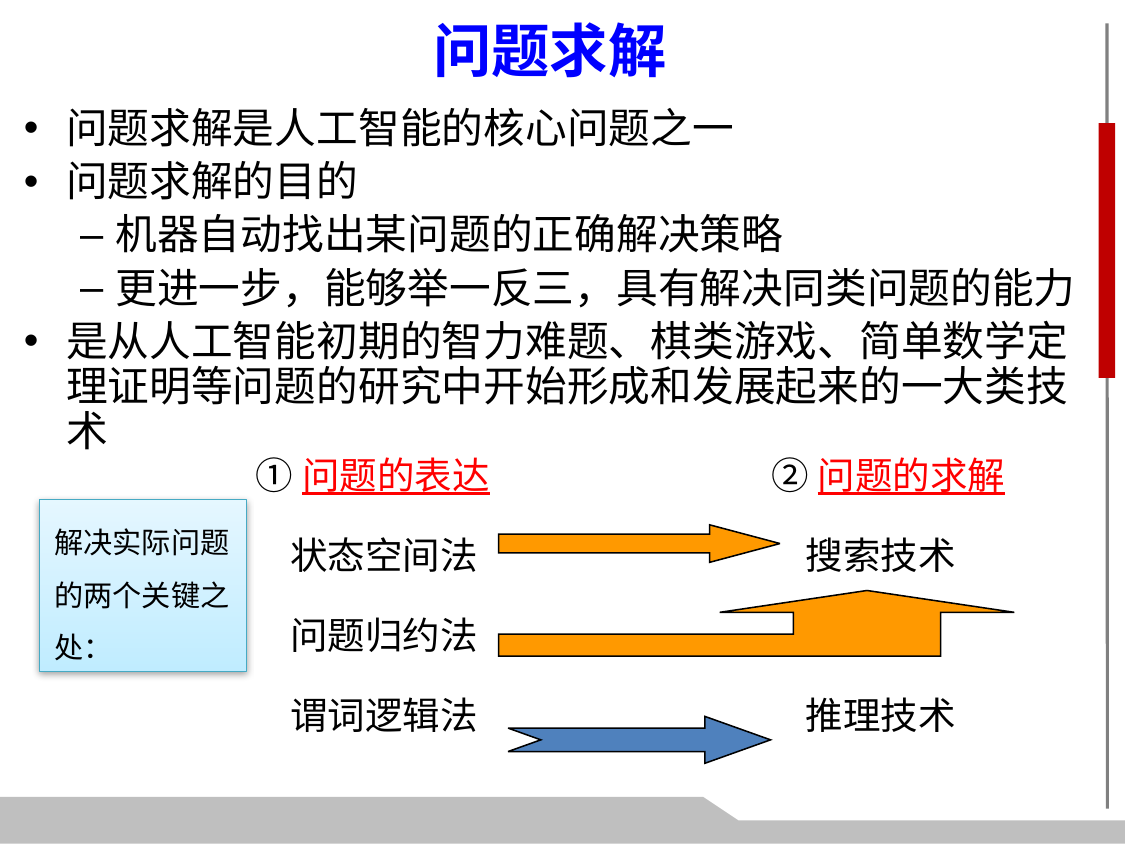

问题求解
问题求解是人工智能的核心问题之一
问题求解的目的
机器自动找出某问题的正确解决策略
更进一步，能够举一反三，具有解决同类问题的能力
是从人工智能初期的智力难题、棋类游戏、简单数学定理证明等问题的研究中开始形成和发展起来的一大类技术
①问题的表达
   状态空间法
   问题归约法
   谓词逻辑法
②问题的求解
   搜索技术

   推理技术
解决实际问题的两个关键之处：